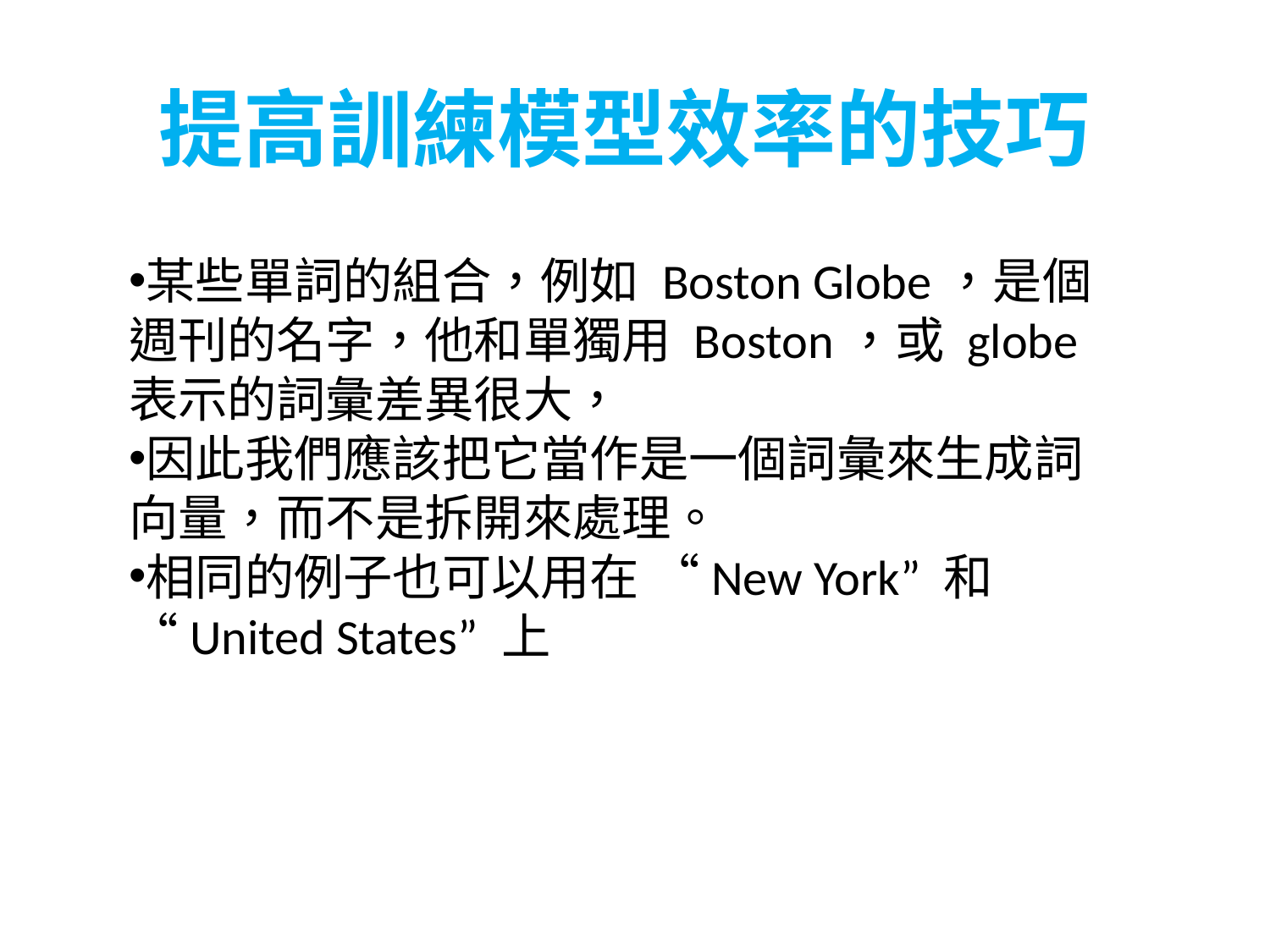

提高訓練模型效率的技巧
某些單詞的組合，例如 Boston Globe，是個週刊的名字，他和單獨用 Boston，或 globe 表示的詞彙差異很大，
因此我們應該把它當作是一個詞彙來生成詞向量，而不是拆開來處理。
相同的例子也可以用在 “New York” 和 “United States” 上